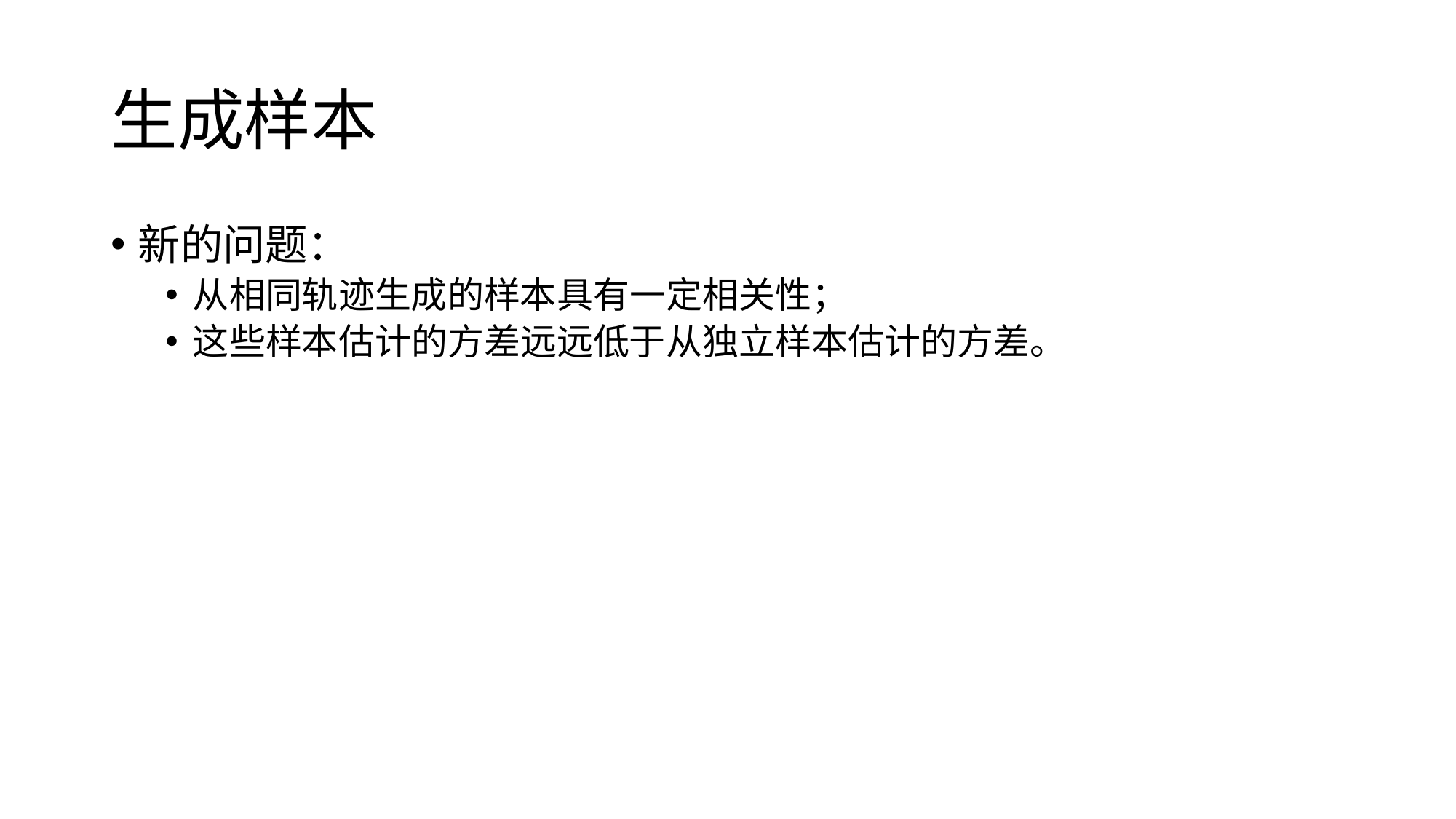

# 生成样本
新的问题：
从相同轨迹生成的样本具有一定相关性；
这些样本估计的方差远远低于从独立样本估计的方差。